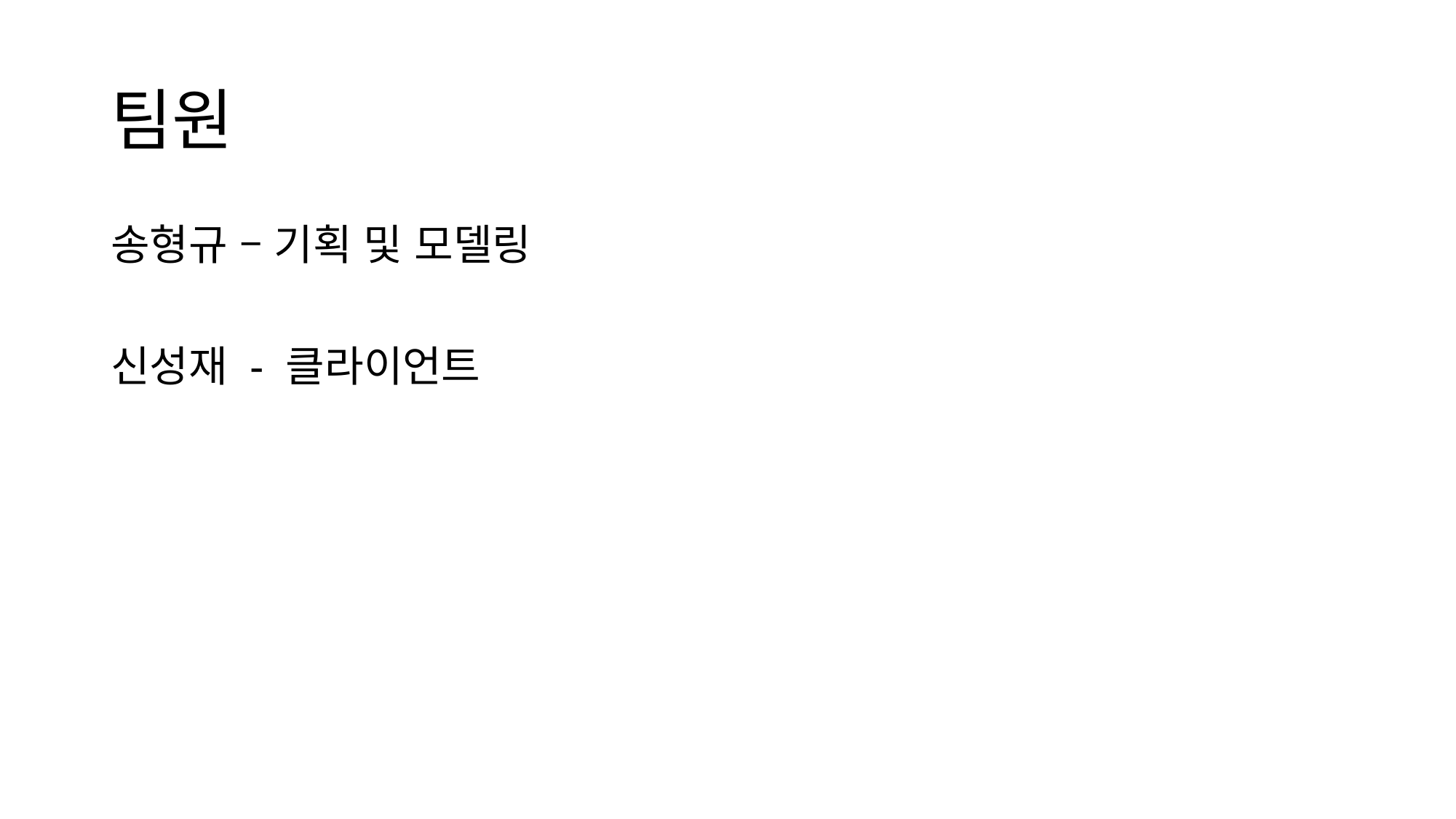

# 팀원
송형규 – 기획 및 모델링

신성재 - 클라이언트